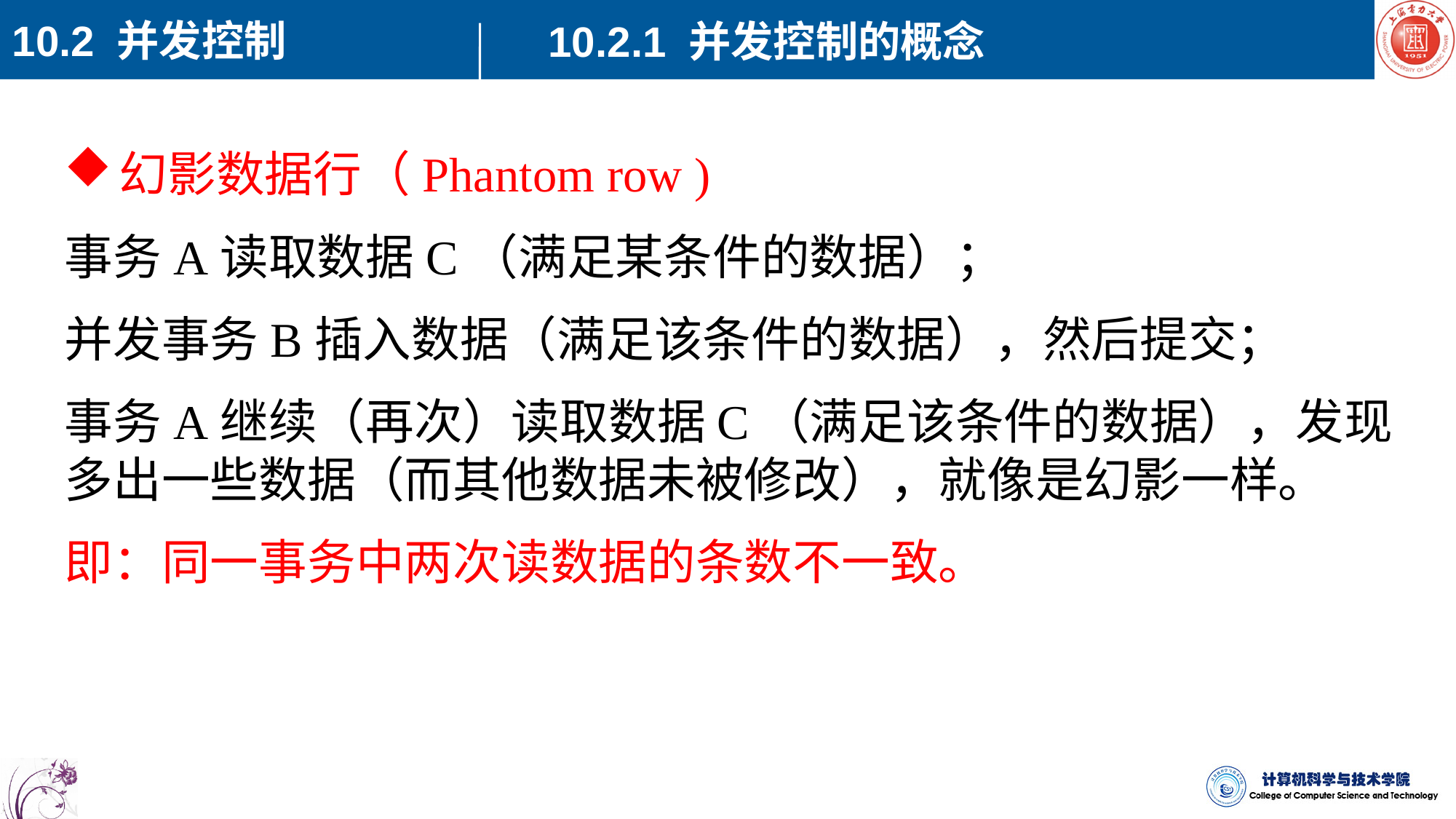

10.2 并发控制
10.2.1 并发控制的概念
幻影数据行（Phantom row )
事务A读取数据C（满足某条件的数据）；
并发事务B插入数据（满足该条件的数据），然后提交；
事务A继续（再次）读取数据C（满足该条件的数据），发现多出一些数据（而其他数据未被修改），就像是幻影一样。
即：同一事务中两次读数据的条数不一致。